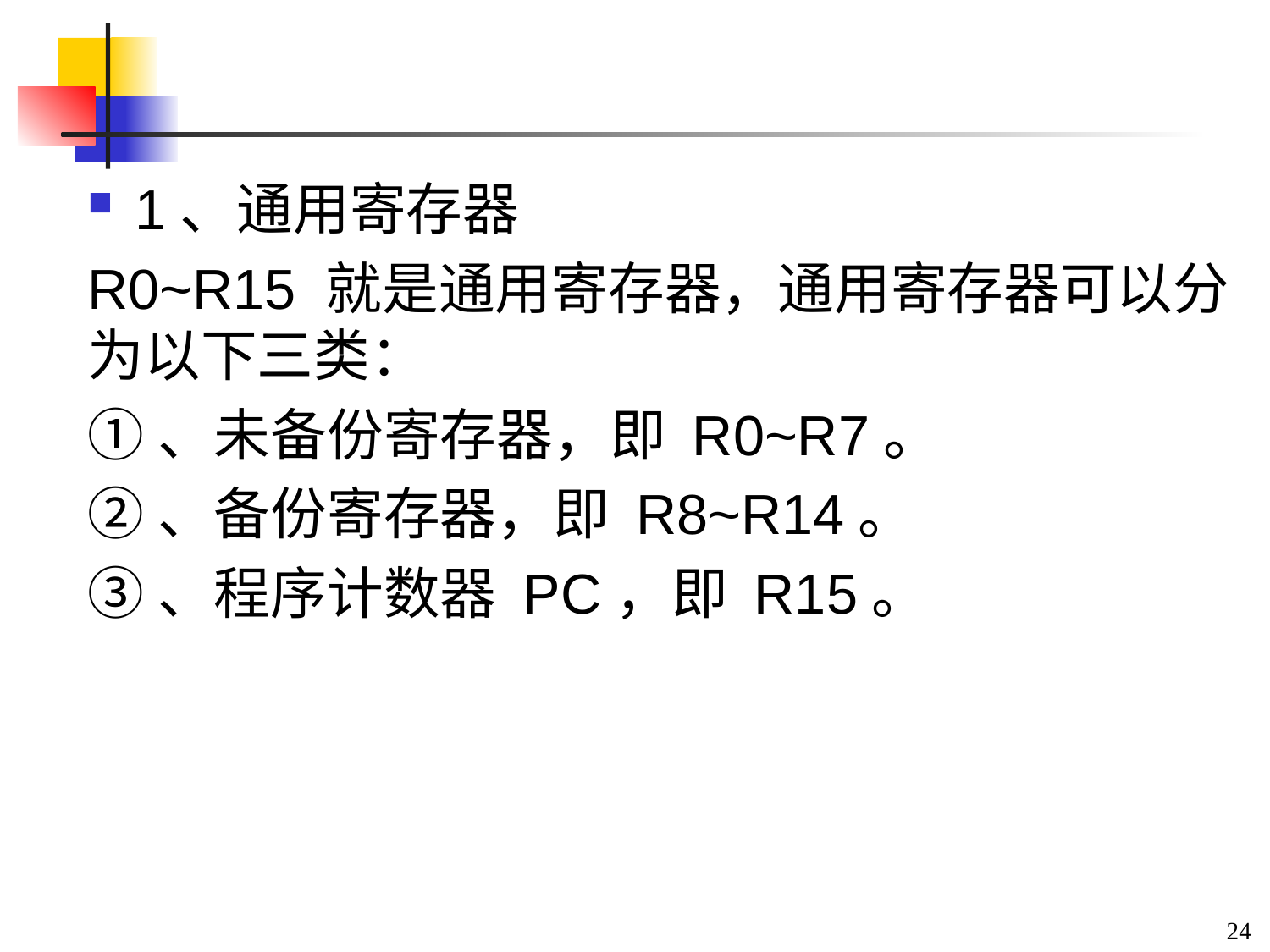

1、通用寄存器
R0~R15 就是通用寄存器，通用寄存器可以分为以下三类：
①、未备份寄存器，即 R0~R7。
②、备份寄存器，即 R8~R14。
③、程序计数器 PC，即 R15。